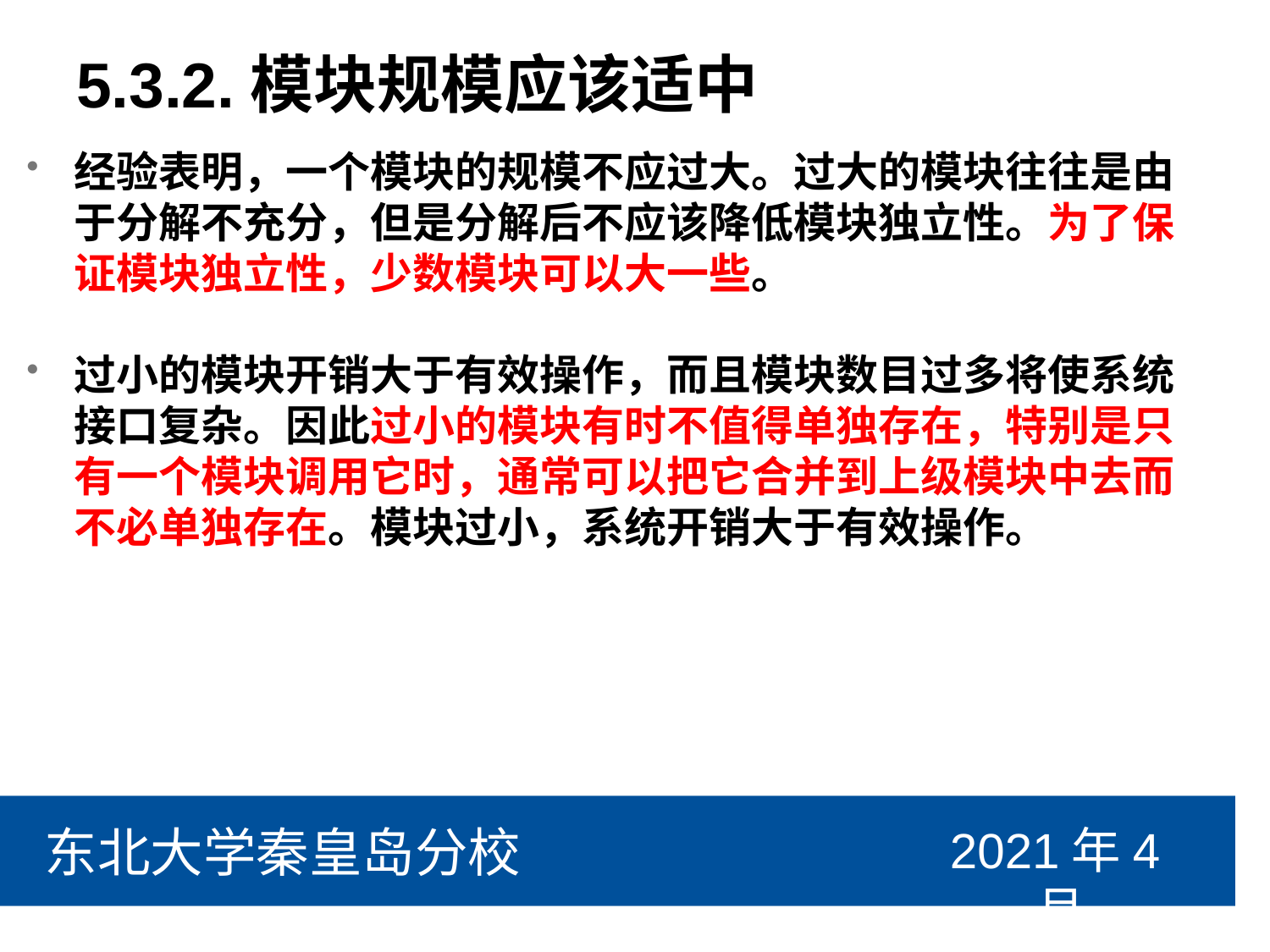

# 5.3.2.模块规模应该适中
经验表明，一个模块的规模不应过大。过大的模块往往是由于分解不充分，但是分解后不应该降低模块独立性。为了保证模块独立性，少数模块可以大一些。

过小的模块开销大于有效操作，而且模块数目过多将使系统接口复杂。因此过小的模块有时不值得单独存在，特别是只有一个模块调用它时，通常可以把它合并到上级模块中去而不必单独存在。模块过小，系统开销大于有效操作。